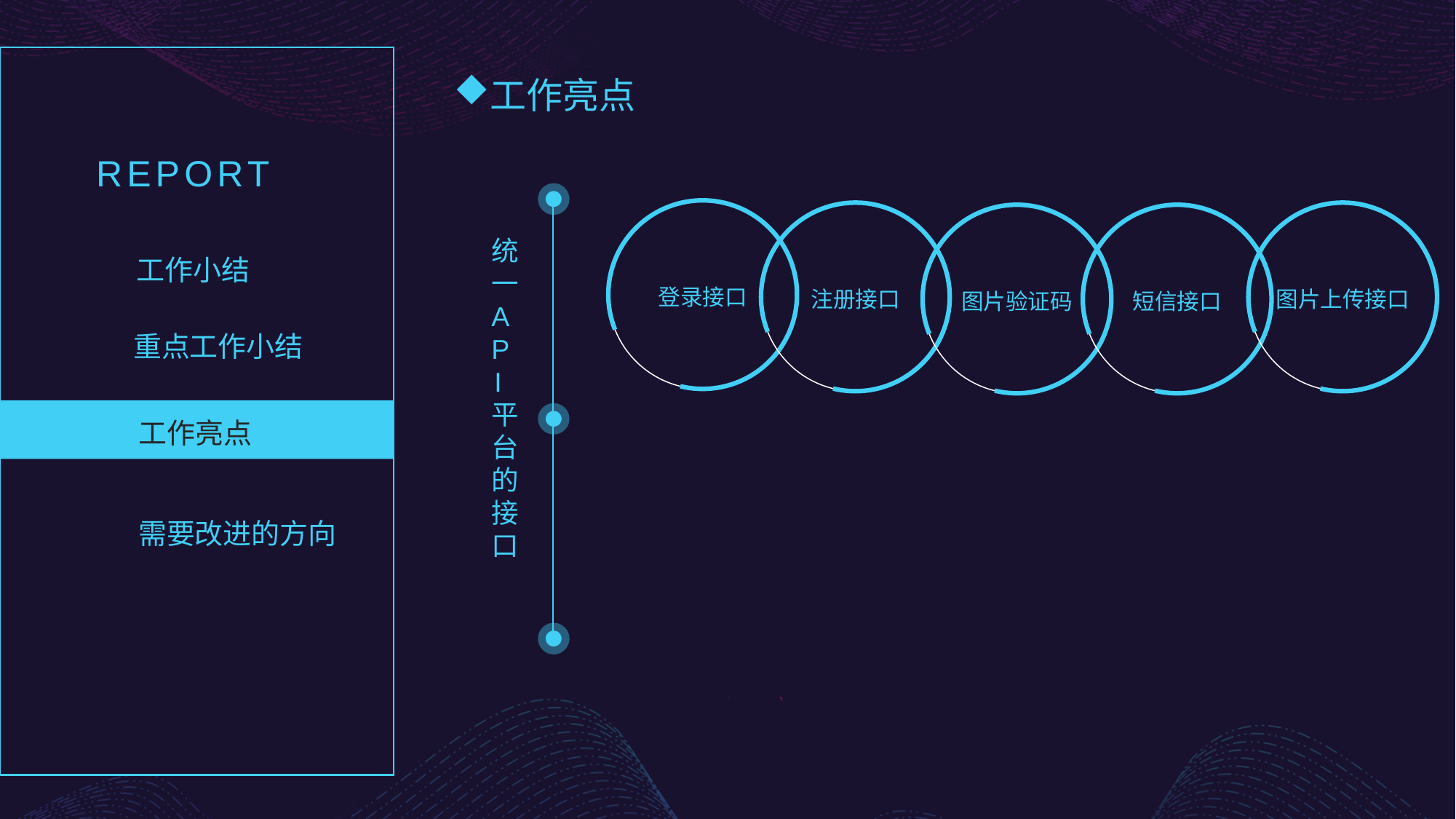

工作亮点
REPORT

登录接口

图片上传接口

注册接口

短信接口

图片验证码
统一API平台的接口

工作小结
重点工作小结

工作亮点
需要改进的方向